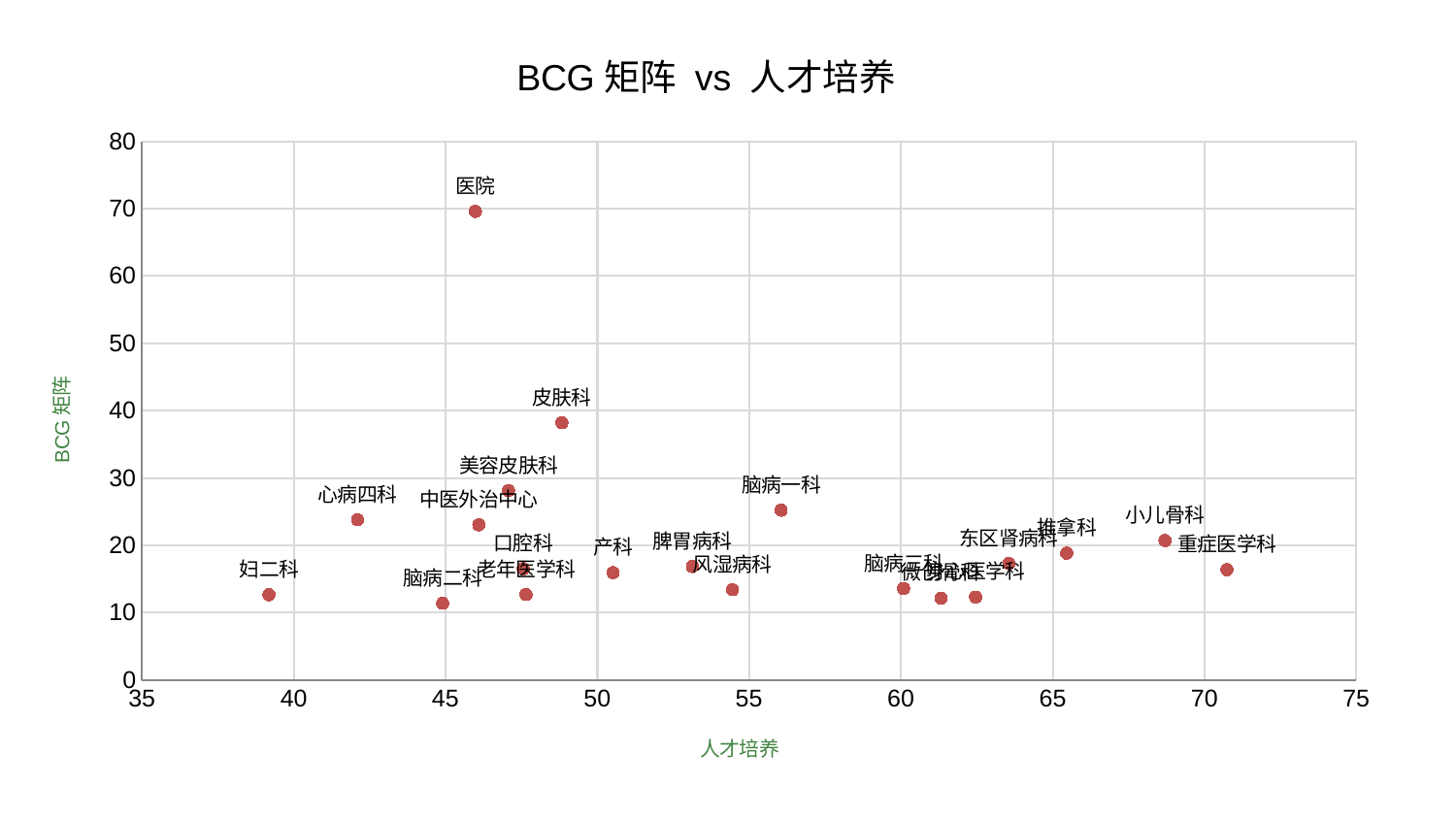

### Chart: BCG矩阵 vs 人才培养

| Category | BCG矩阵 |
|---|---|
253